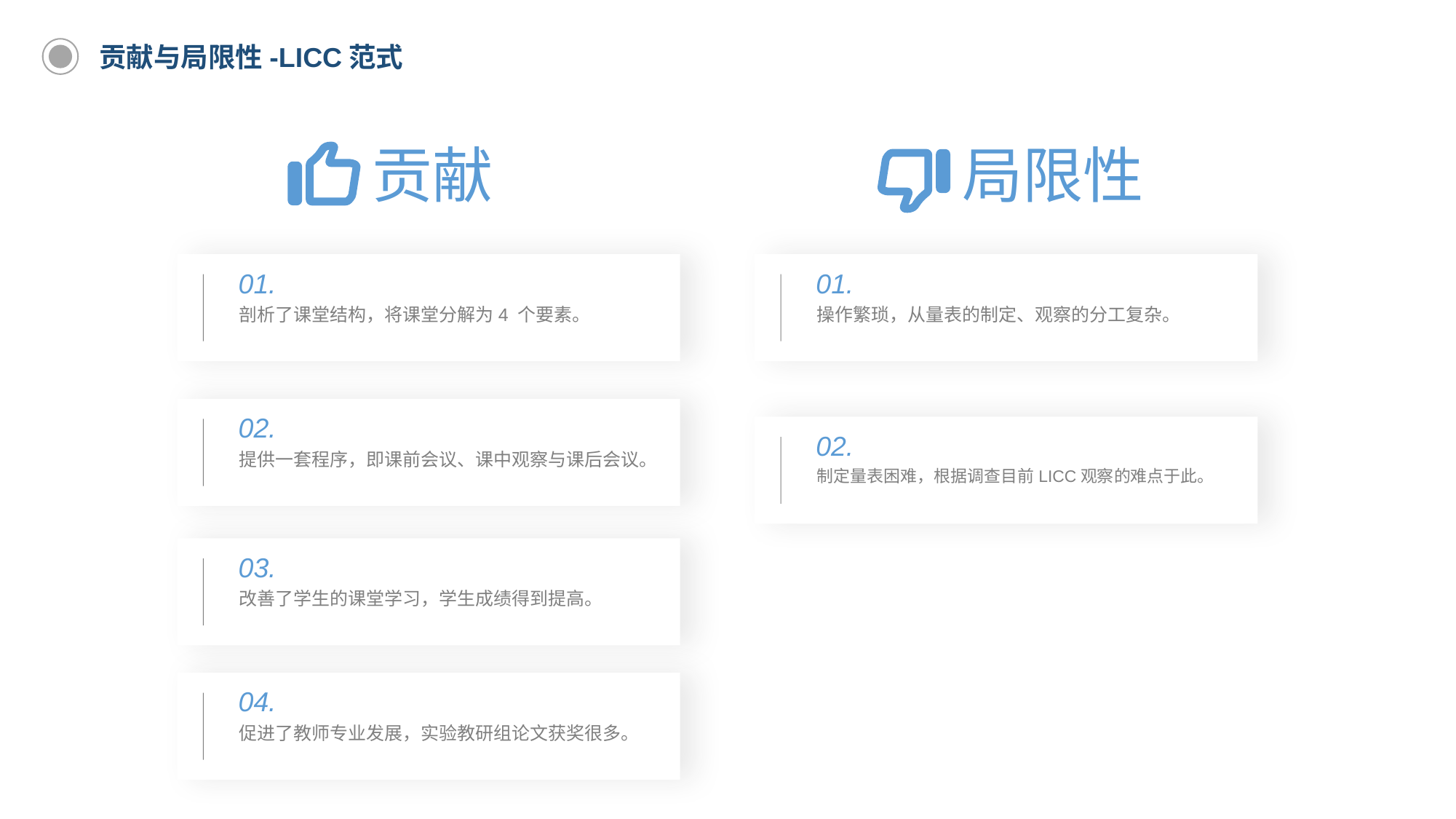

贡献与局限性-LICC范式

贡献
局限性

0 1.
剖析了课堂结构，将课堂分解为4 个要素。

0 1.
操作繁琐，从量表的制定、观察的分工复杂。

0 2.
提供一套程序，即课前会议、课中观察与课后会议。

02.
制定量表困难，根据调查目前LICC观察的难点于此。

0 3.
改善了学生的课堂学习，学生成绩得到提高。

0 4.
促进了教师专业发展，实验教研组论文获奖很多。